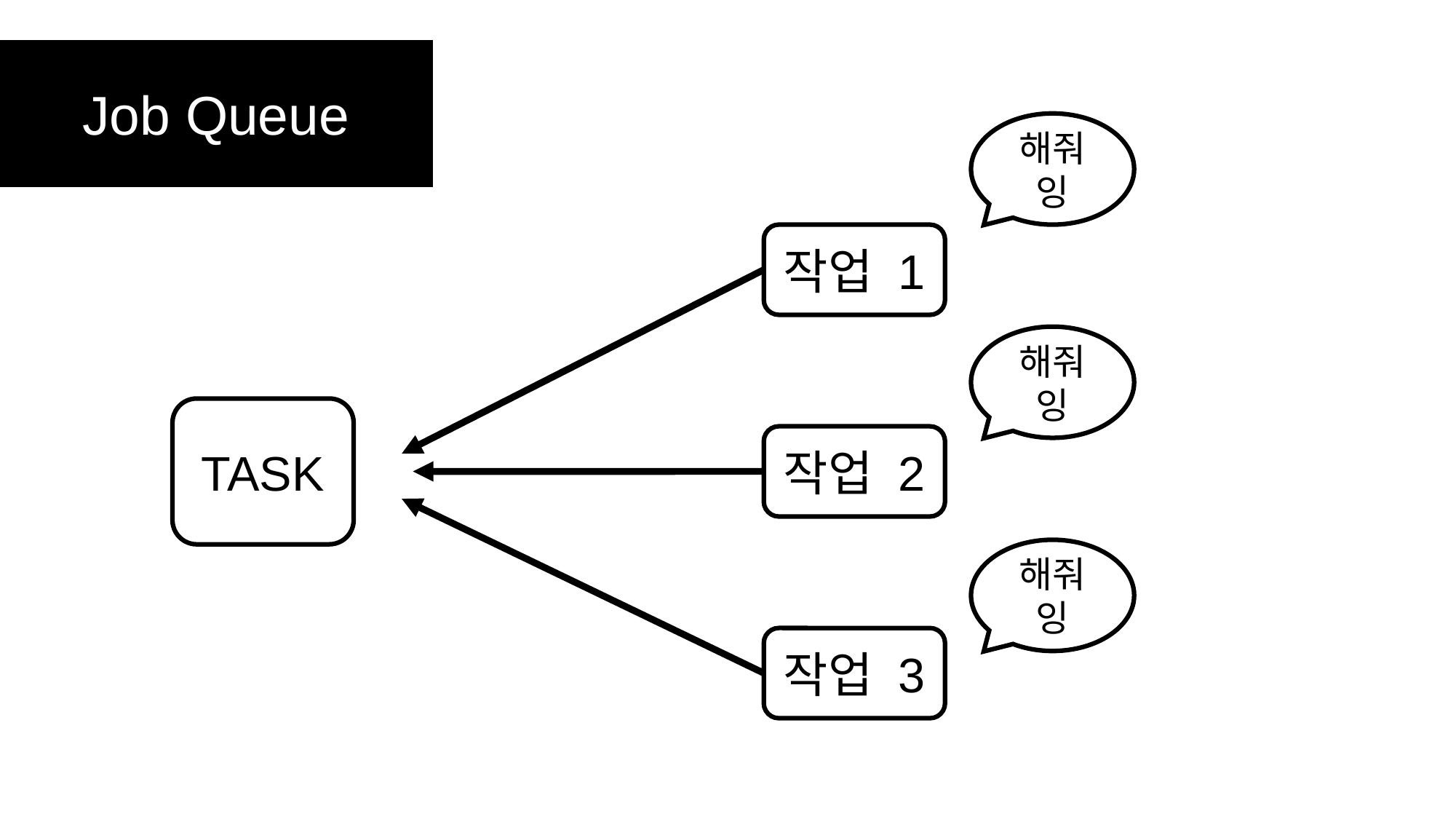

Job Queue
해줘잉
작업 1
해줘잉
TASK
작업 2
해줘잉
작업 3